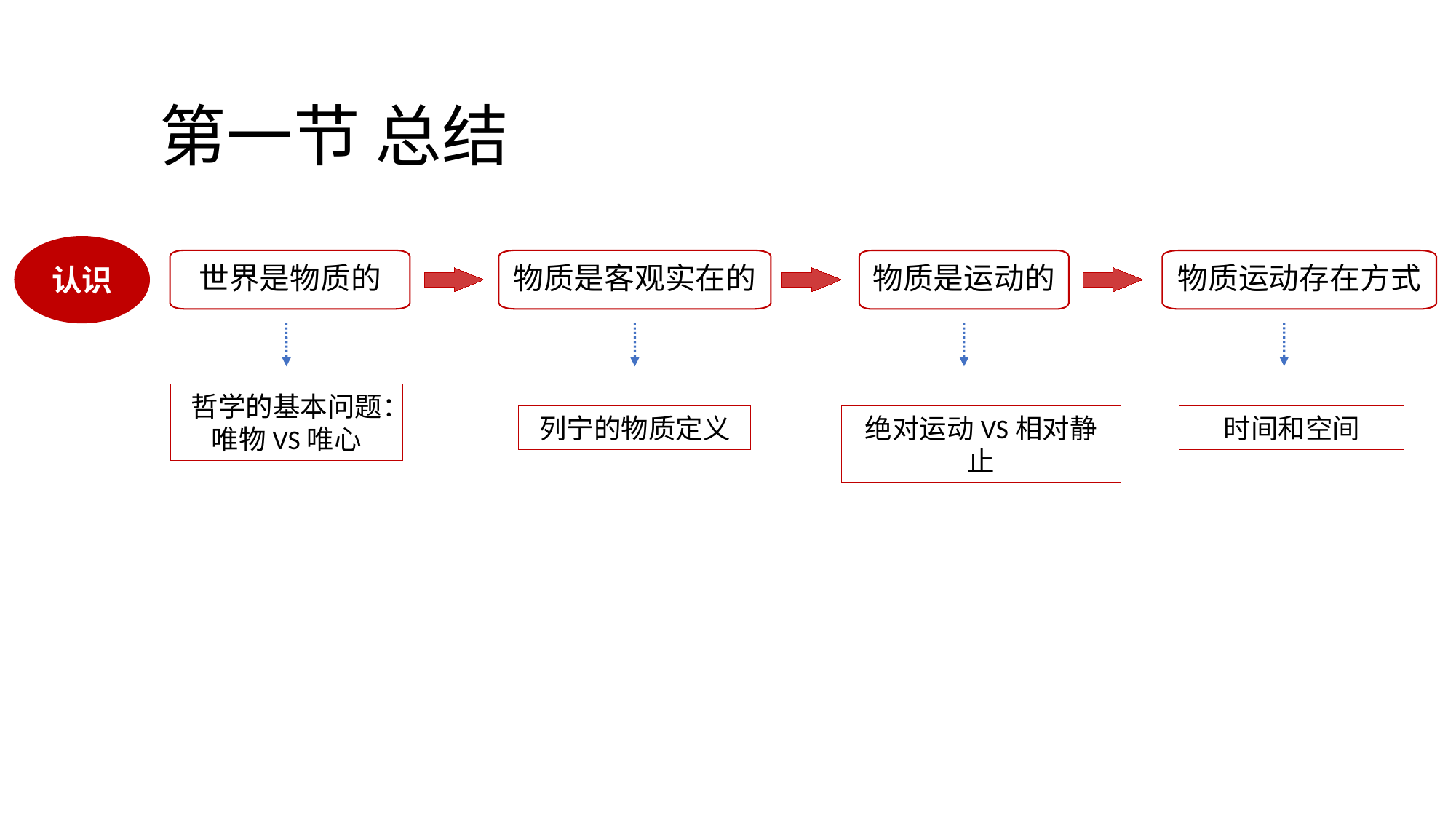

第一节 总结
认识
世界是物质的
物质是客观实在的
物质是运动的
物质运动存在方式

时间和空间
哲学的基本问题：唯物VS唯心
列宁的物质定义
绝对运动VS相对静止

159